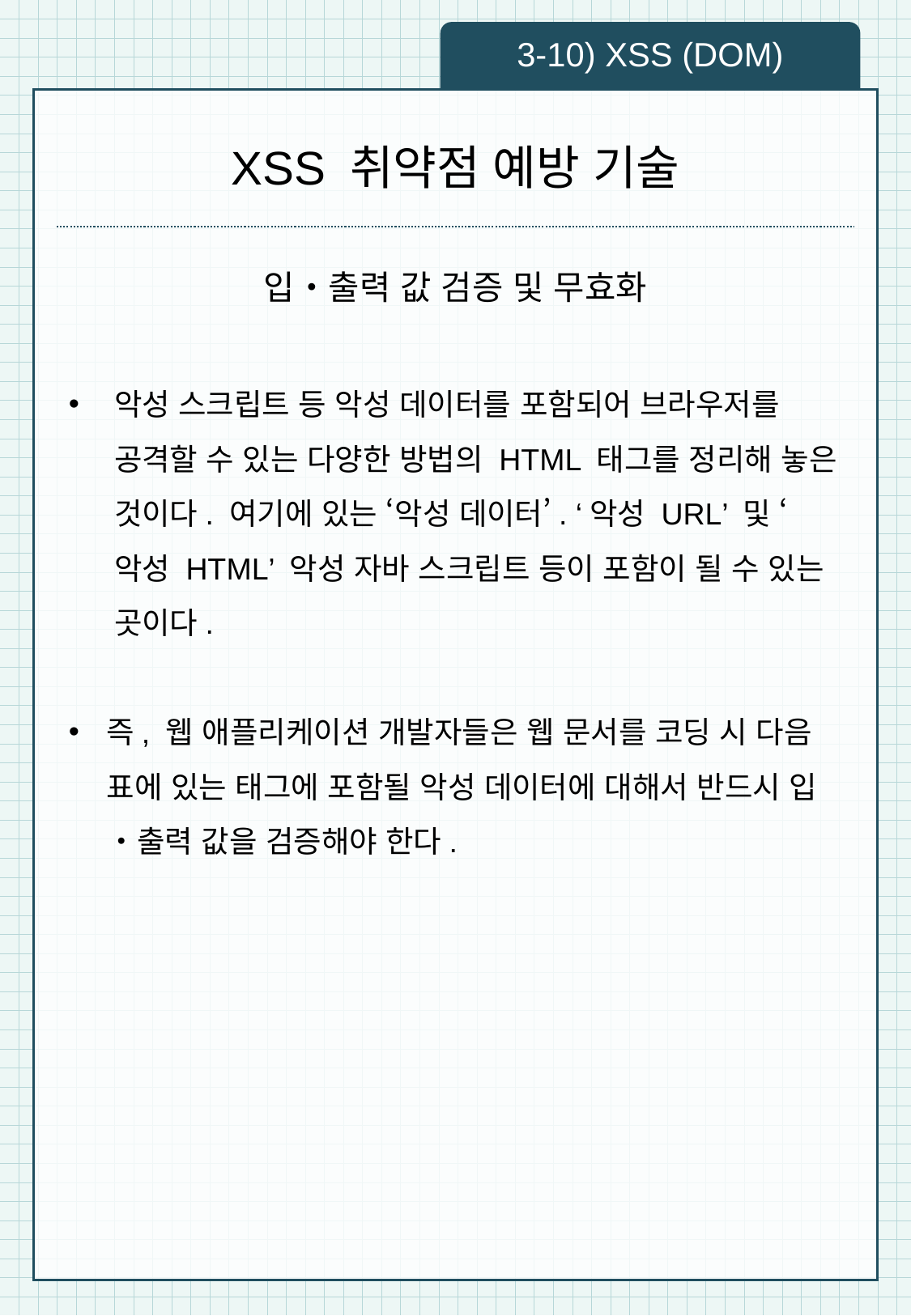

3-10) XSS (DOM)

# XSS 취약점 예방 기술
입・출력 값 검증 및 무효화

악성 스크립트 등 악성 데이터를 포함되어 브라우저를 공격할 수 있는 다양한 방법의 HTML 태그를 정리해 놓은 것이다. 여기에 있는 ‘악성 데이터’. ‘악성 URL’ 및 ‘악성 HTML’ 악성 자바 스크립트 등이 포함이 될 수 있는 곳이다.

즉, 웹 애플리케이션 개발자들은 웹 문서를 코딩 시 다음 표에 있는 태그에 포함될 악성 데이터에 대해서 반드시 입・출력 값을 검증해야 한다.